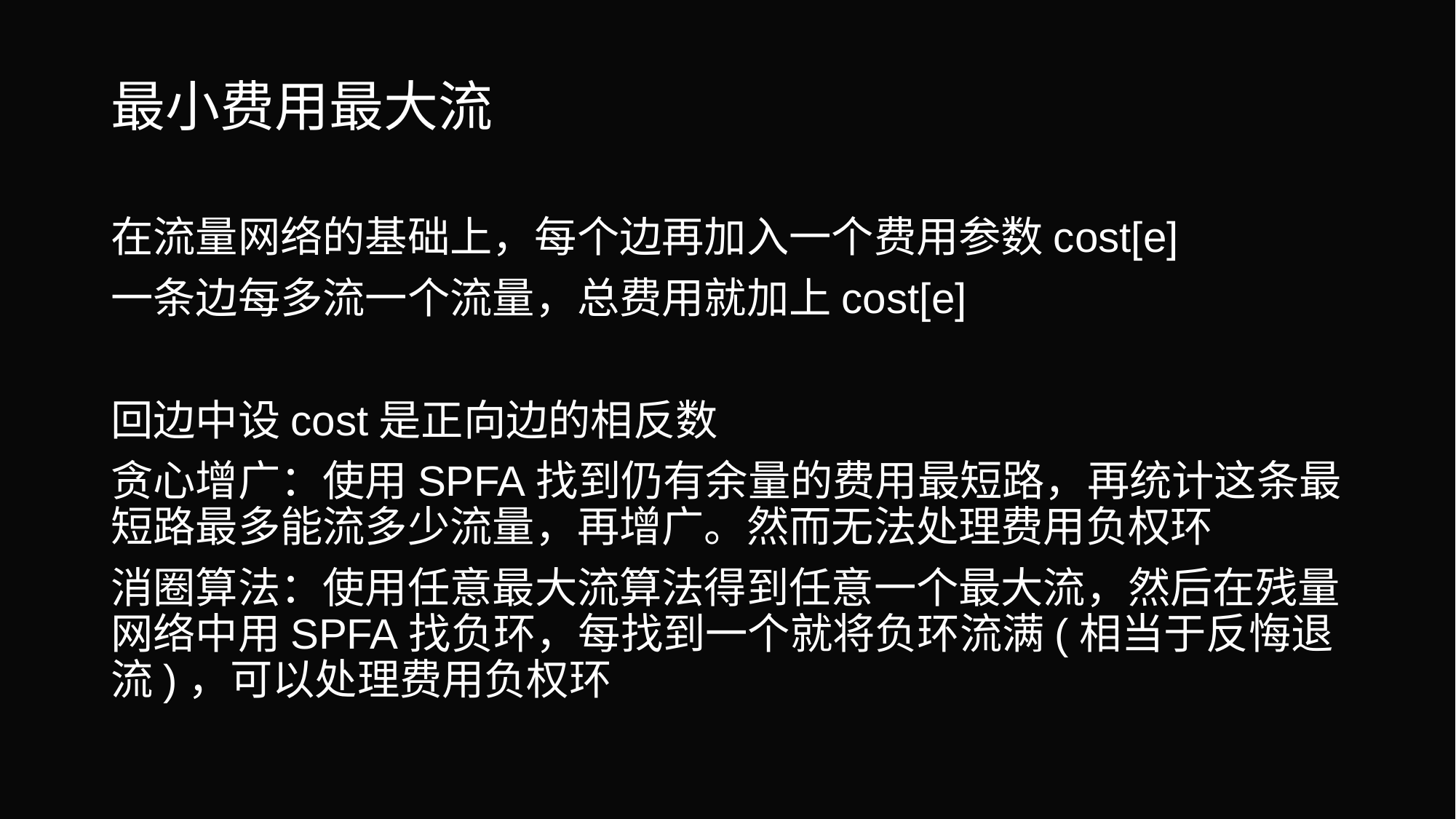

# 最小费用最大流
在流量网络的基础上，每个边再加入一个费用参数cost[e]
一条边每多流一个流量，总费用就加上cost[e]

回边中设cost是正向边的相反数
贪心增广：使用SPFA找到仍有余量的费用最短路，再统计这条最短路最多能流多少流量，再增广。然而无法处理费用负权环
消圈算法：使用任意最大流算法得到任意一个最大流，然后在残量网络中用SPFA找负环，每找到一个就将负环流满(相当于反悔退流)，可以处理费用负权环